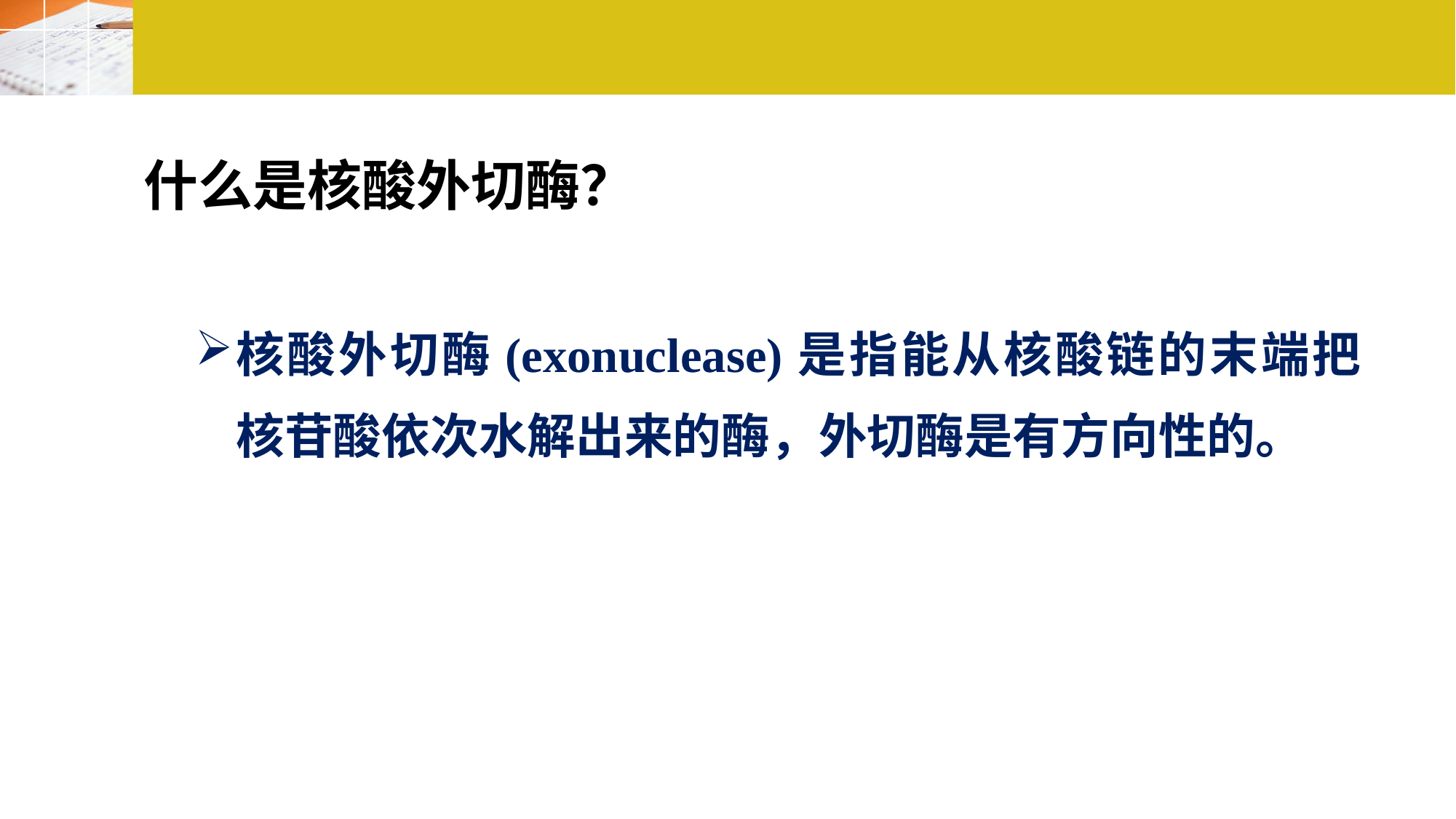

什么是核酸外切酶？
核酸外切酶(exonuclease)是指能从核酸链的末端把核苷酸依次水解出来的酶，外切酶是有方向性的。